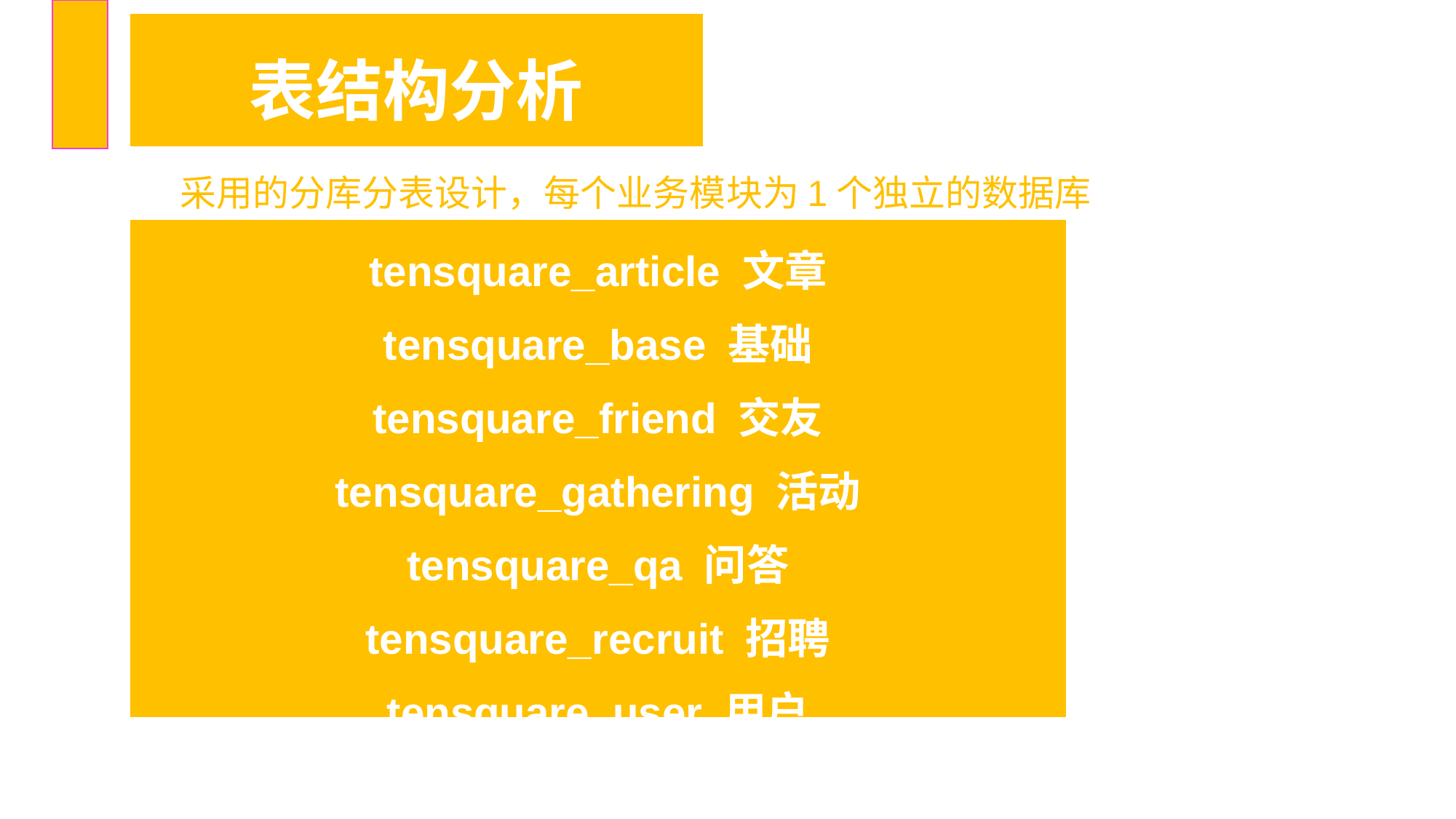

| 表结构分析 |
| --- |
采用的分库分表设计，每个业务模块为1个独立的数据库
| tensquare\_article 文章 tensquare\_base 基础 tensquare\_friend 交友 tensquare\_gathering 活动 tensquare\_qa 问答 tensquare\_recruit 招聘 tensquare\_user 用户 tensquare\_spit 吐槽 |
| --- |